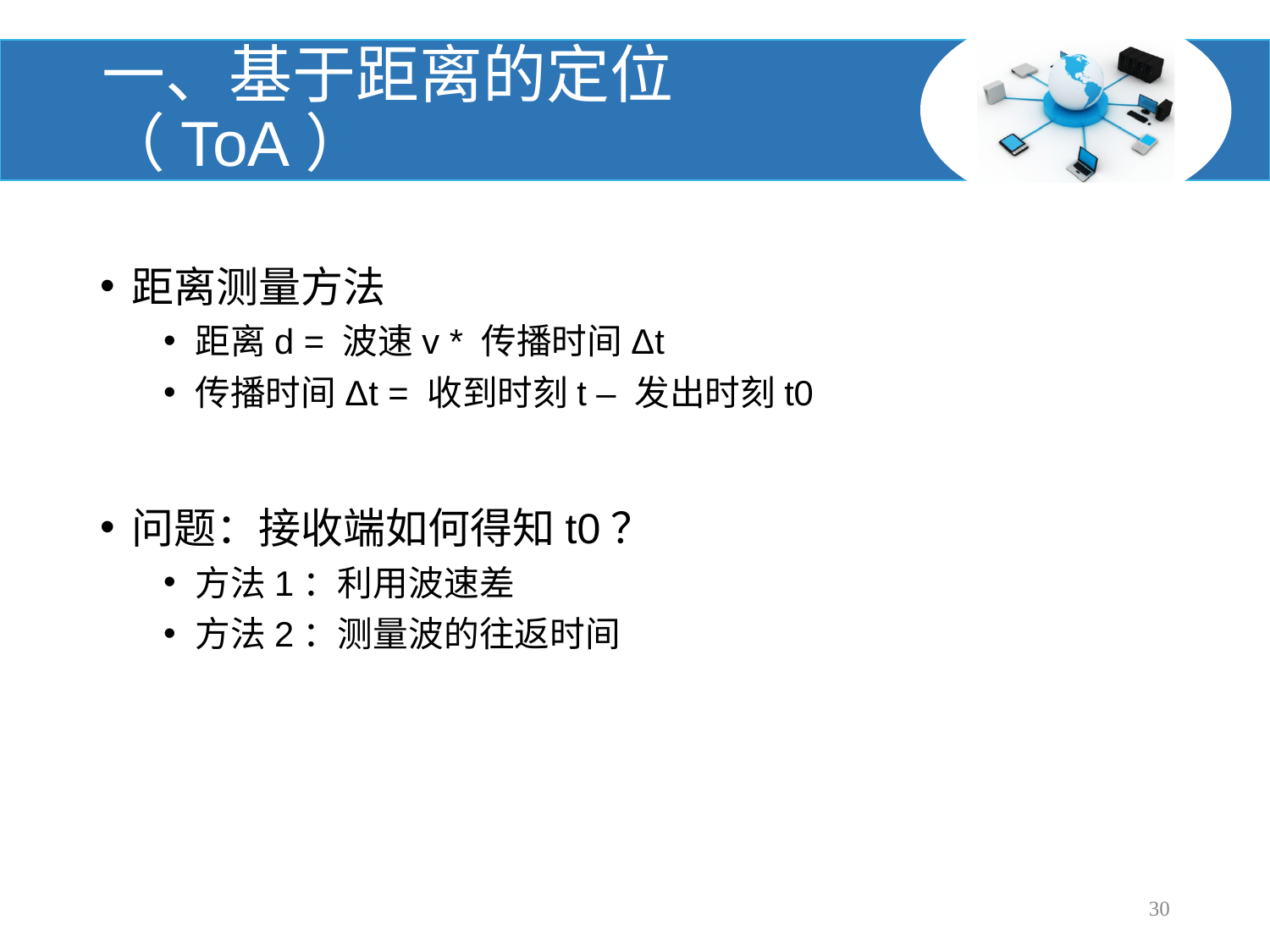

# 一、基于距离的定位（ToA）
距离测量方法
距离d = 波速v * 传播时间Δt
传播时间Δt = 收到时刻t – 发出时刻t0

问题：接收端如何得知t0？
方法1：利用波速差
方法2：测量波的往返时间

30